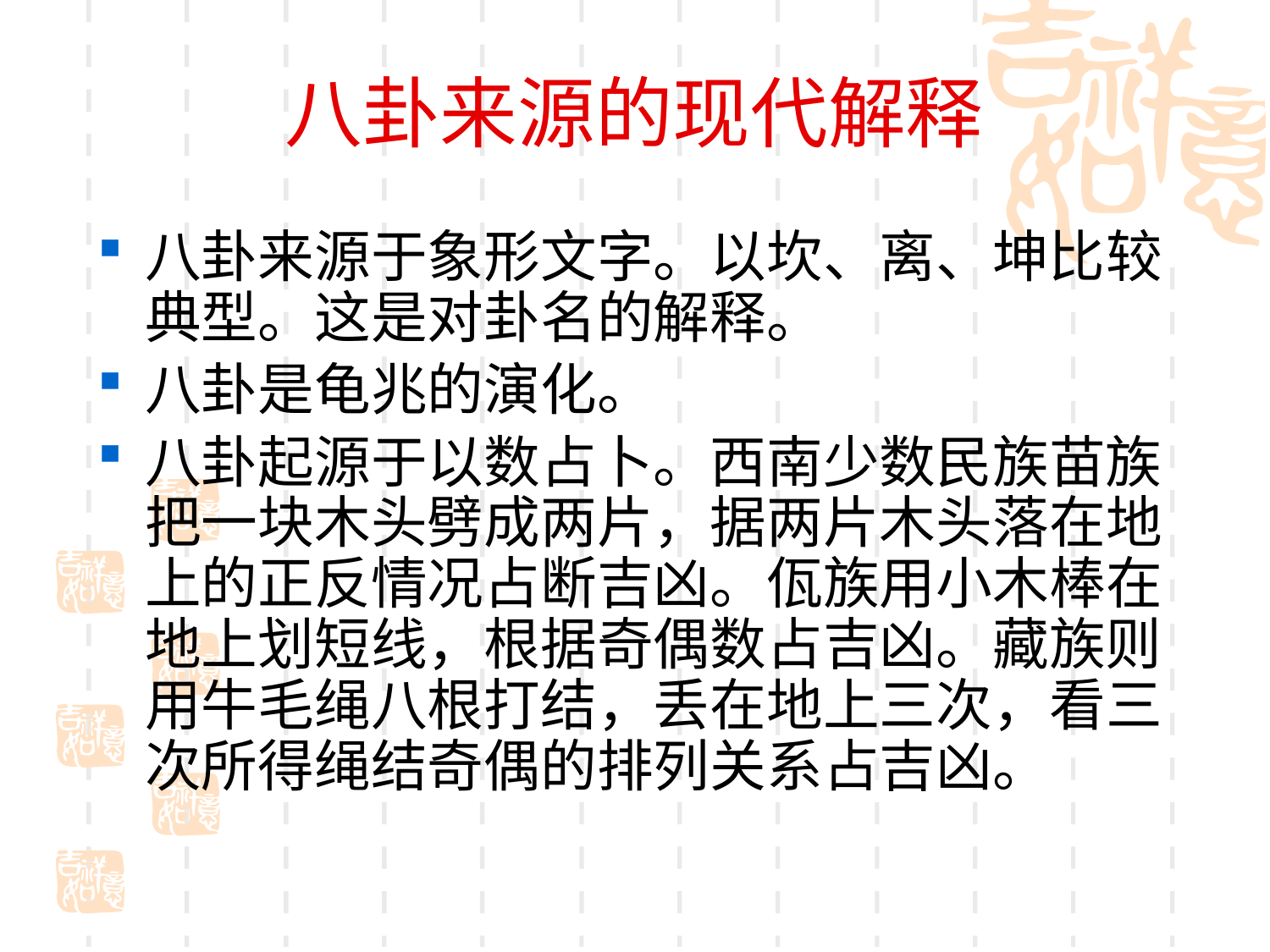

# 八卦来源的现代解释
八卦来源于象形文字。以坎、离、坤比较典型。这是对卦名的解释。
八卦是龟兆的演化。
八卦起源于以数占卜。西南少数民族苗族把一块木头劈成两片，据两片木头落在地上的正反情况占断吉凶。佤族用小木棒在地上划短线，根据奇偶数占吉凶。藏族则用牛毛绳八根打结，丢在地上三次，看三次所得绳结奇偶的排列关系占吉凶。